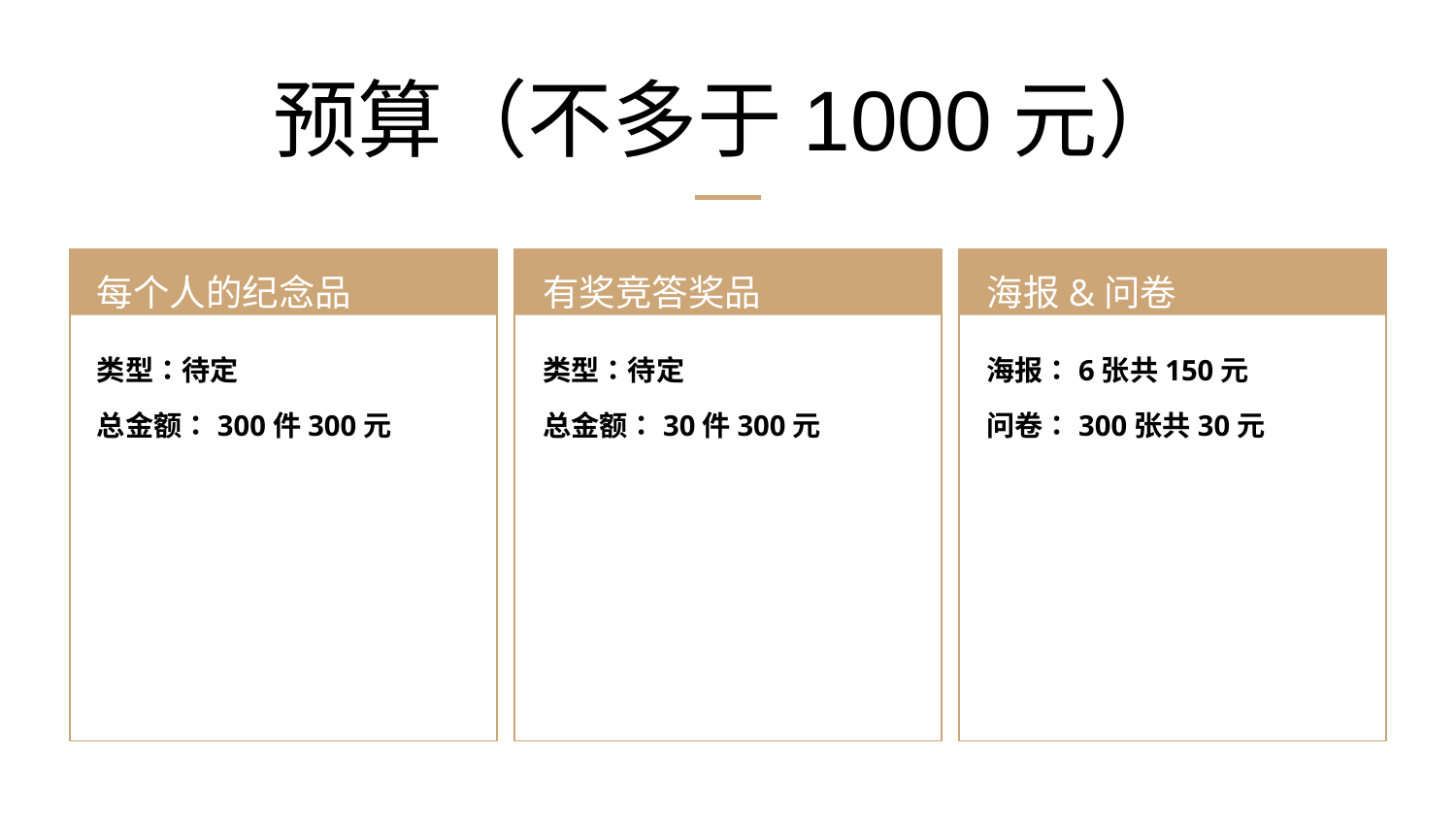

# 预算（不多于1000元）
每个人的纪念品
有奖竞答奖品
海报&问卷

类型：待定
总金额：300件300元
类型：待定
总金额：30件300元
海报：6张共150元
问卷：300张共30元